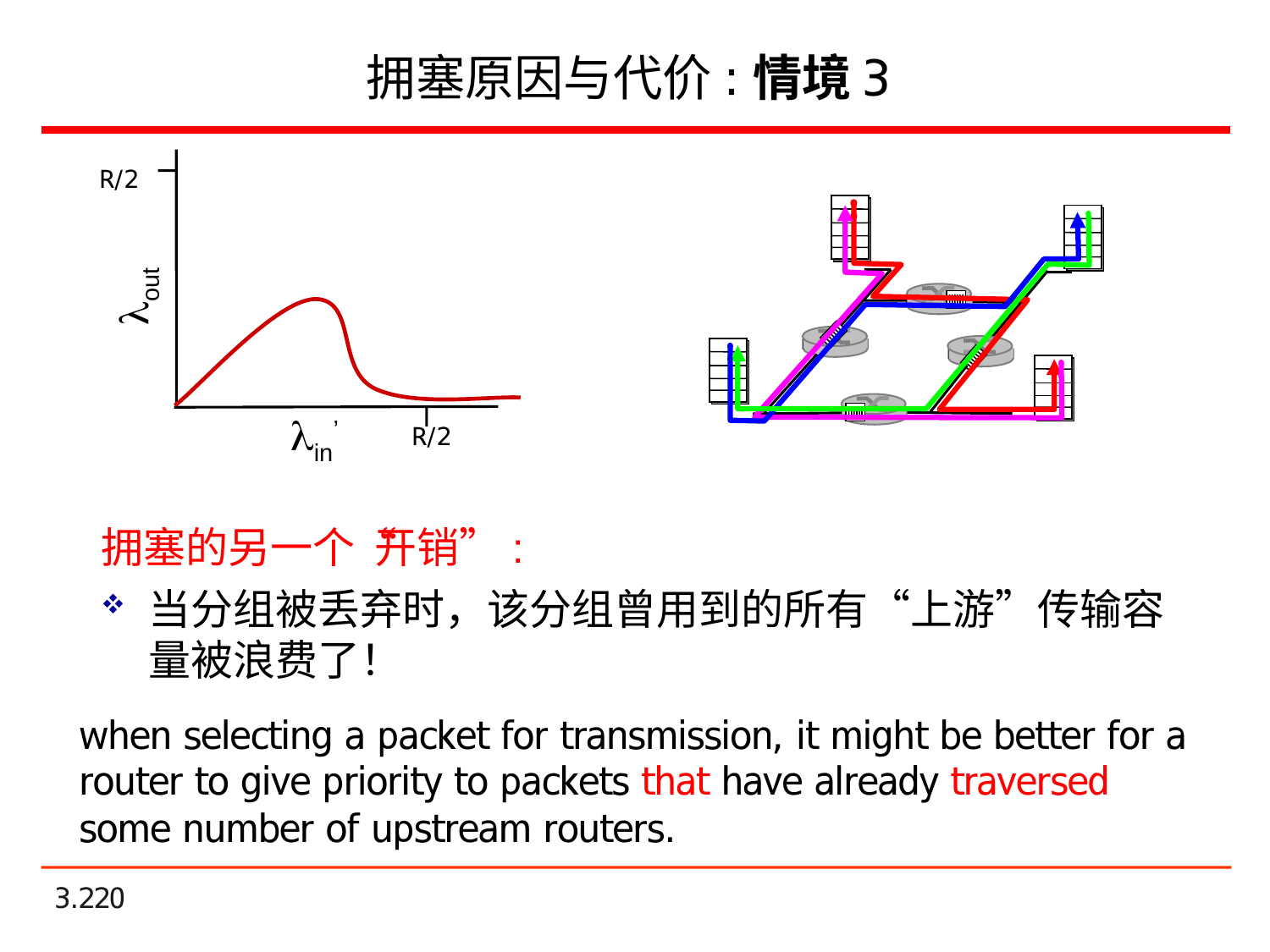

# 拥塞原因与代价:情境3

R/2

λout

λin’

R/2
拥塞的另一个“开销”:
当分组被丢弃时，该分组曾用到的所有“上游”传输容量被浪费了！
when selecting a packet for transmission, it might be better for a router to give priority to packets that have already traversed some number of upstream routers.